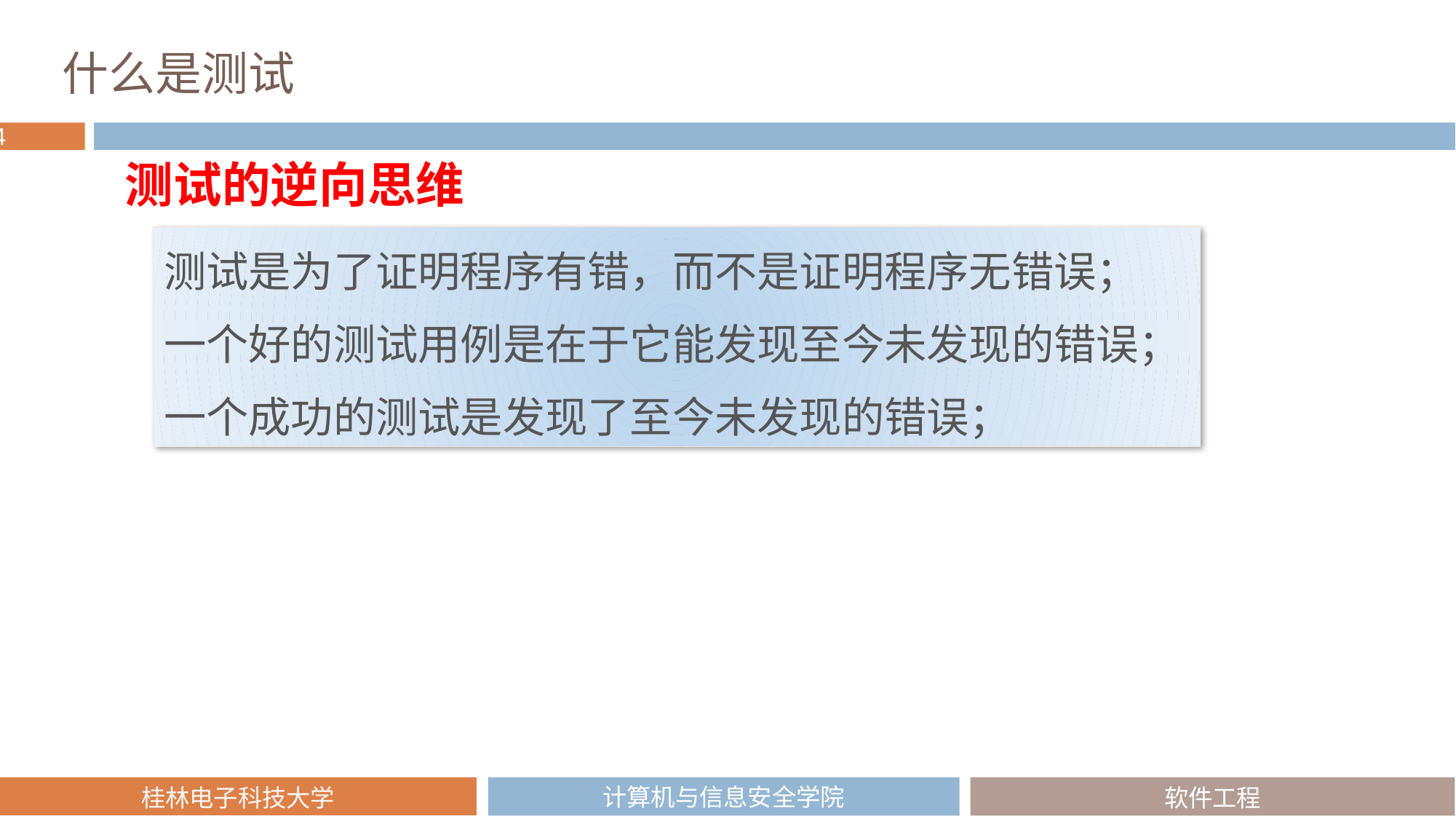

# 什么是测试
测试的逆向思维
测试是为了证明程序有错，而不是证明程序无错误；
一个好的测试用例是在于它能发现至今未发现的错误；
一个成功的测试是发现了至今未发现的错误；